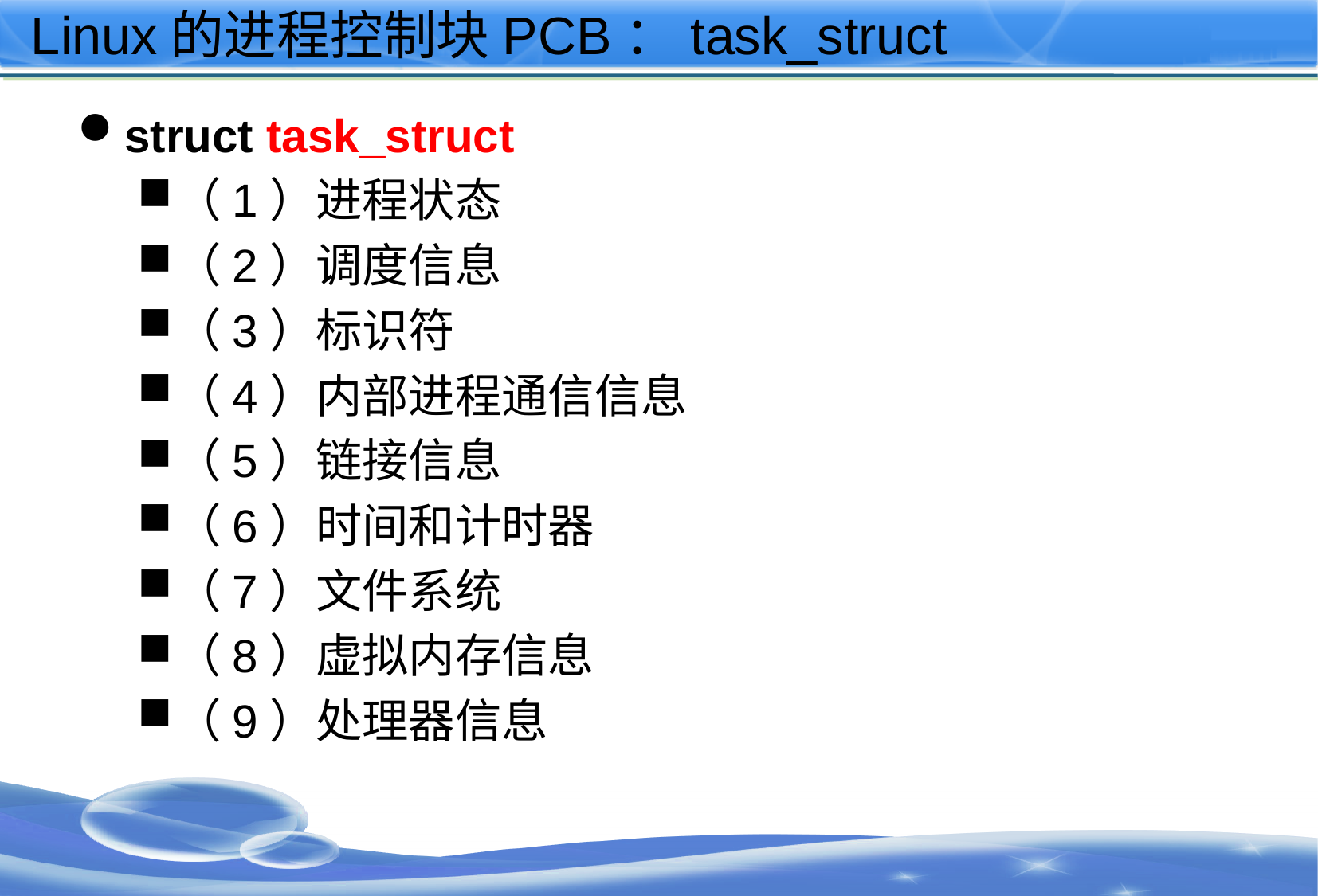

# Linux的进程控制块PCB：task_struct
struct task_struct
（1）进程状态
（2）调度信息
（3）标识符
（4）内部进程通信信息
（5）链接信息
（6）时间和计时器
（7）文件系统
（8）虚拟内存信息
（9）处理器信息